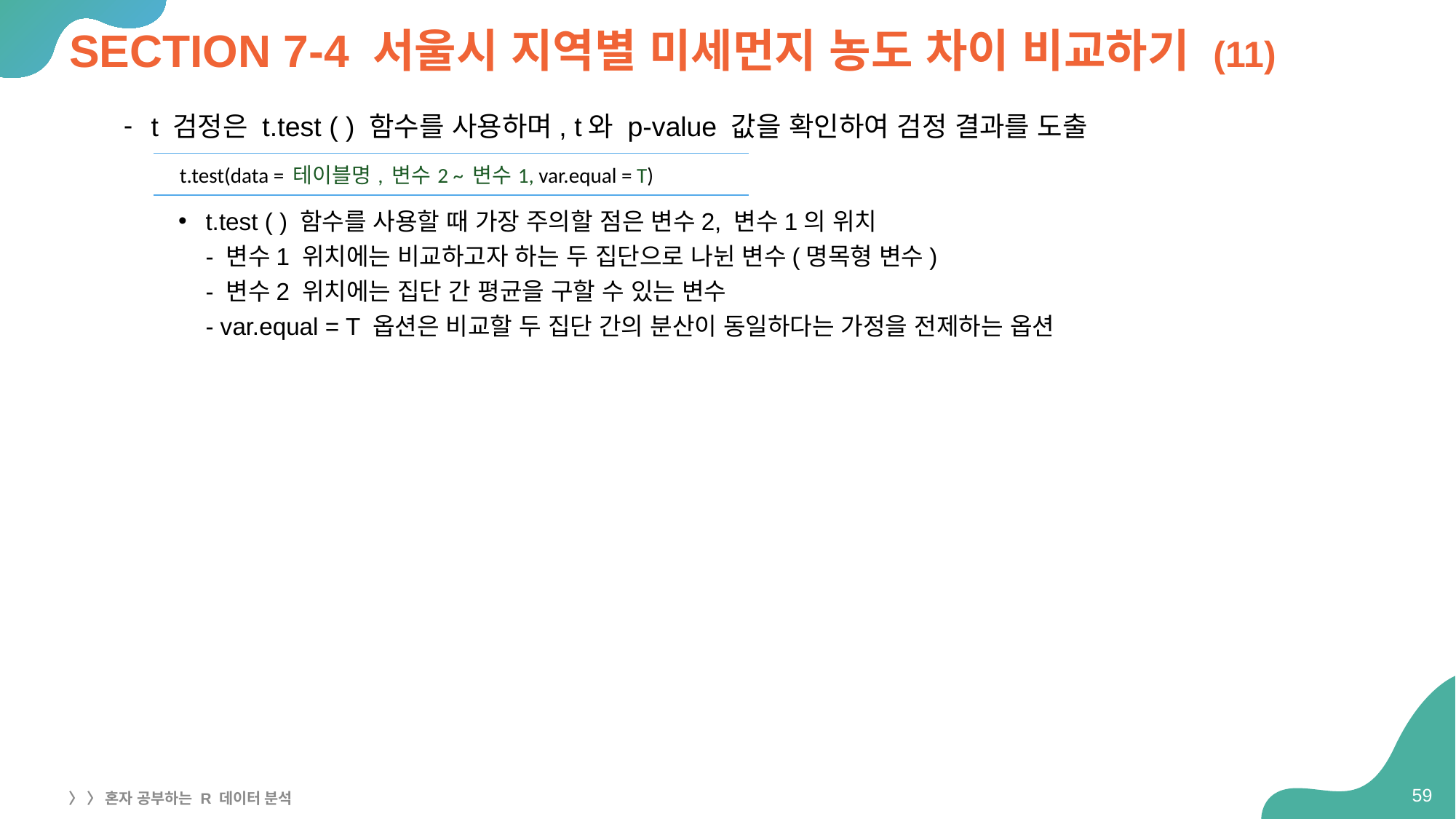

# SECTION 7-4 서울시 지역별 미세먼지 농도 차이 비교하기 (11)
t 검정은 t.test ( ) 함수를 사용하며, t와 p-value 값을 확인하여 검정 결과를 도출

t.test ( ) 함수를 사용할 때 가장 주의할 점은 변수2, 변수1의 위치
- 변수1 위치에는 비교하고자 하는 두 집단으로 나뉜 변수(명목형 변수)
- 변수2 위치에는 집단 간 평균을 구할 수 있는 변수
- var.equal = T 옵션은 비교할 두 집단 간의 분산이 동일하다는 가정을 전제하는 옵션

| t.test(data = 테이블명, 변수2 ~ 변수1, var.equal = T) |
| --- |
59
〉 〉 혼자 공부하는 R 데이터 분석